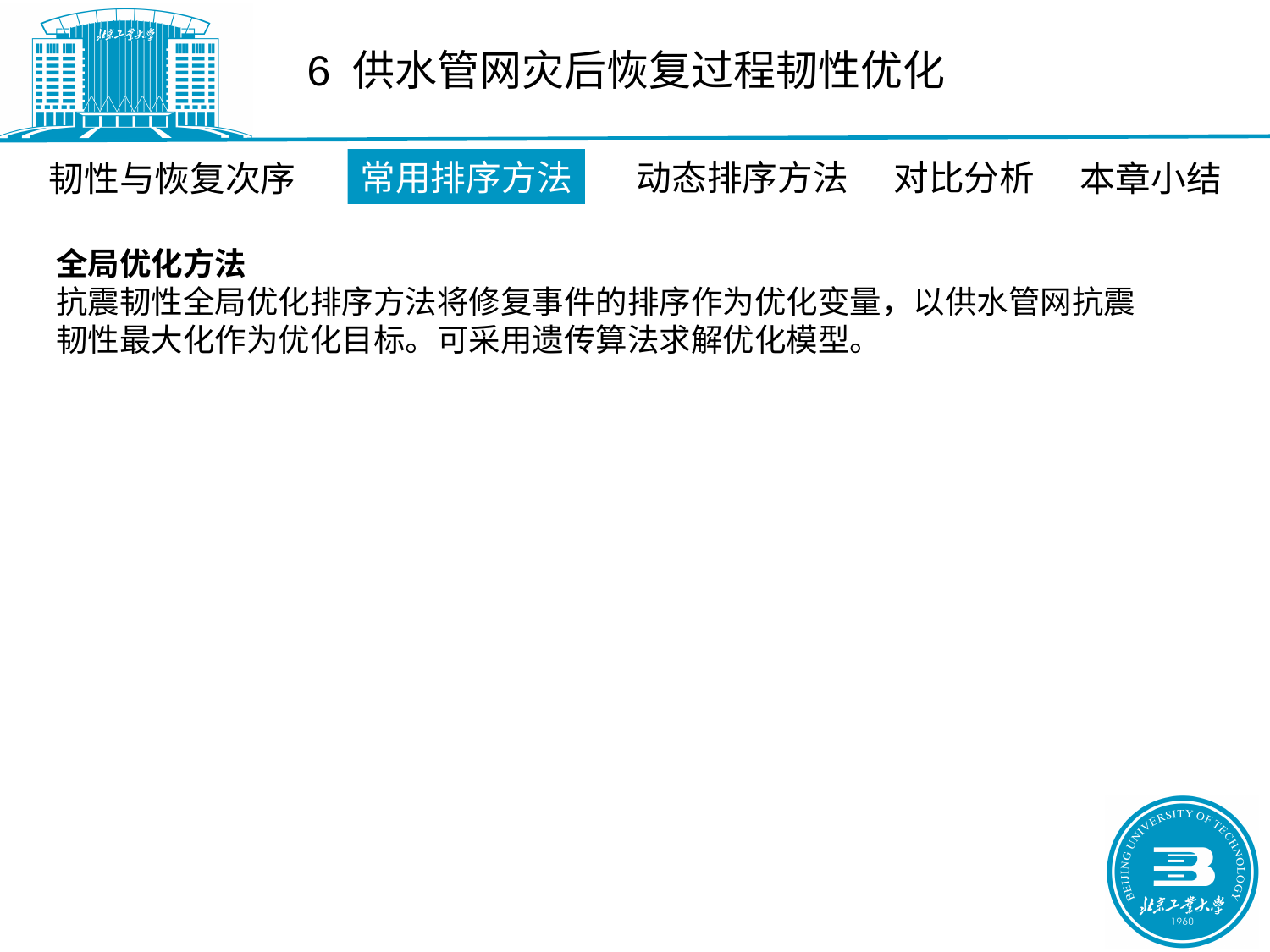

6 供水管网灾后恢复过程韧性优化
常用排序方法
动态排序方法
对比分析
韧性与恢复次序
本章小结
全局优化方法
抗震韧性全局优化排序方法将修复事件的排序作为优化变量，以供水管网抗震韧性最大化作为优化目标。可采用遗传算法求解优化模型。